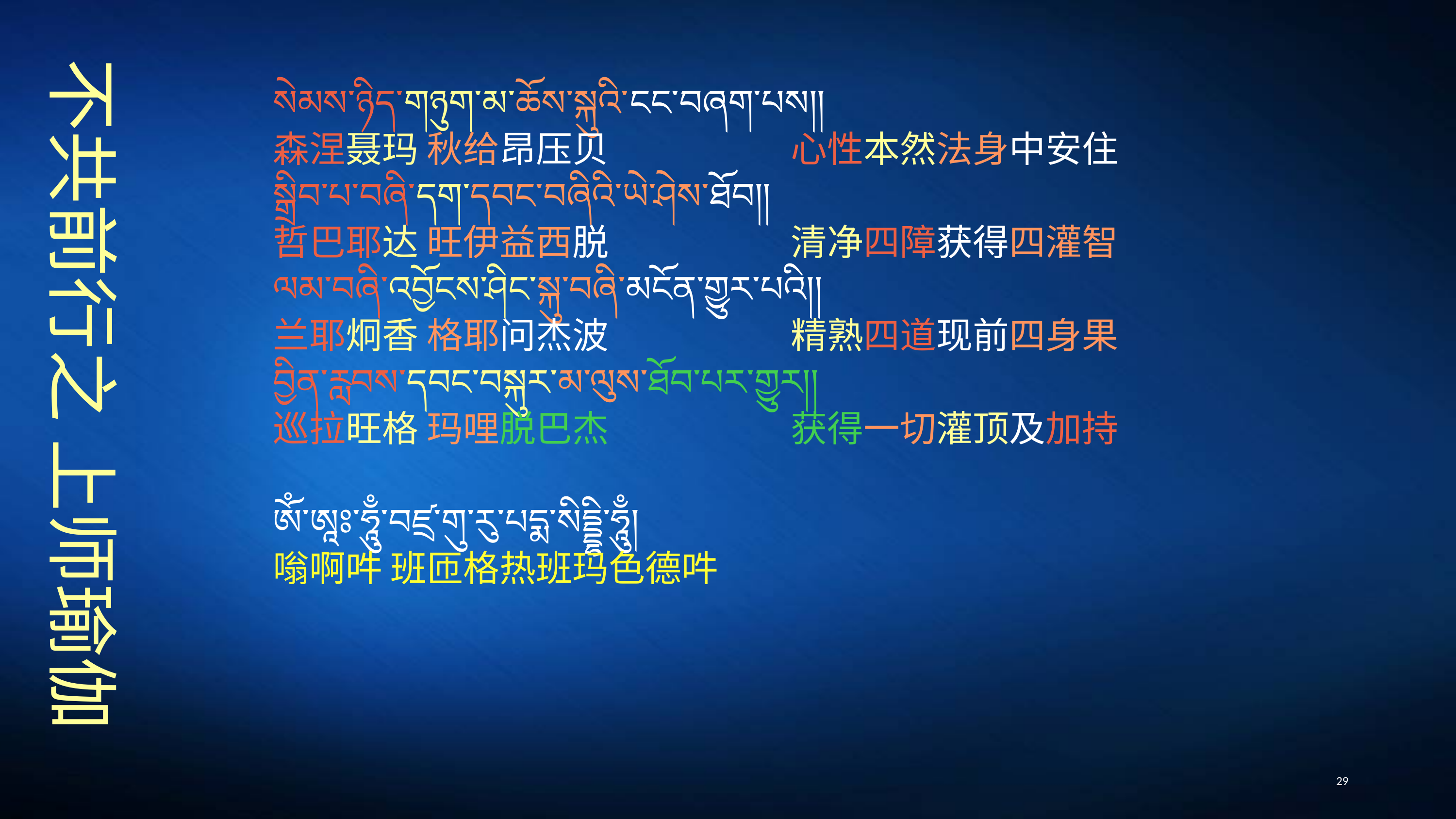

སེམས་ཉིད་གཉུག་མ་ཆོས་སྐུའི་ངང་བཞག་པས།།
森涅聂玛 秋给昂压贝　　　　　心性本然法身中安住
སྒྲིབ་པ་བཞི་དག་དབང་བཞིའི་ཡེ་ཤེས་ཐོབ།།
哲巴耶达 旺伊益西脱　　　　　清净四障获得四灌智
ལམ་བཞི་འབྱོངས་ཤིང་སྐུ་བཞི་མངོན་གྱུར་པའི།།
兰耶炯香 格耶问杰波　　　　　精熟四道现前四身果
བྱིན་རླབས་དབང་བསྐུར་མ་ལུས་ཐོབ་པར་གྱུར།།
巡拉旺格 玛哩脱巴杰　　　　　获得一切灌顶及加持

ཨོཾ་ཨཱཿ་ཧཱུྃ་བཛྲ་གུ་རུ་པདྨ་སིདྡྷི་ཧཱུྃ།
嗡啊吽 班匝格热班玛色德吽

# 不共前行之 上师瑜伽
29